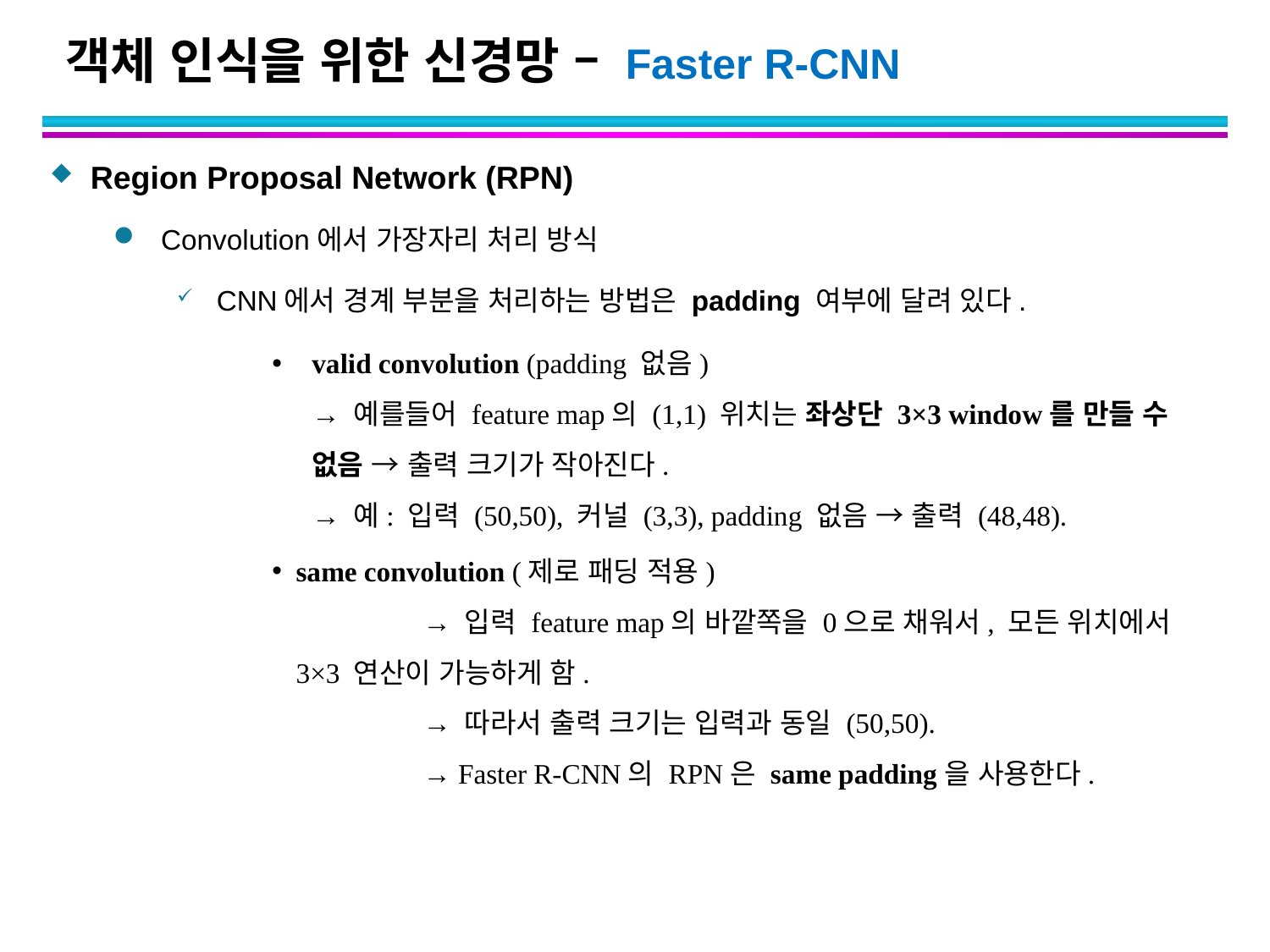

# 객체 인식을 위한 신경망 – Faster R-CNN
Region Proposal Network (RPN)
Convolution에서 가장자리 처리 방식
CNN에서 경계 부분을 처리하는 방법은 padding 여부에 달려 있다.
valid convolution (padding 없음)
→ 예를들어 feature map의 (1,1) 위치는 좌상단 3×3 window를 만들 수 없음 → 출력 크기가 작아진다.
→ 예: 입력 (50,50), 커널 (3,3), padding 없음 → 출력 (48,48).
same convolution (제로 패딩 적용)
	→ 입력 feature map의 바깥쪽을 0으로 채워서, 모든 위치에서 3×3 연산이 가능하게 함.
	→ 따라서 출력 크기는 입력과 동일 (50,50).
	→ Faster R-CNN의 RPN은 same padding을 사용한다.